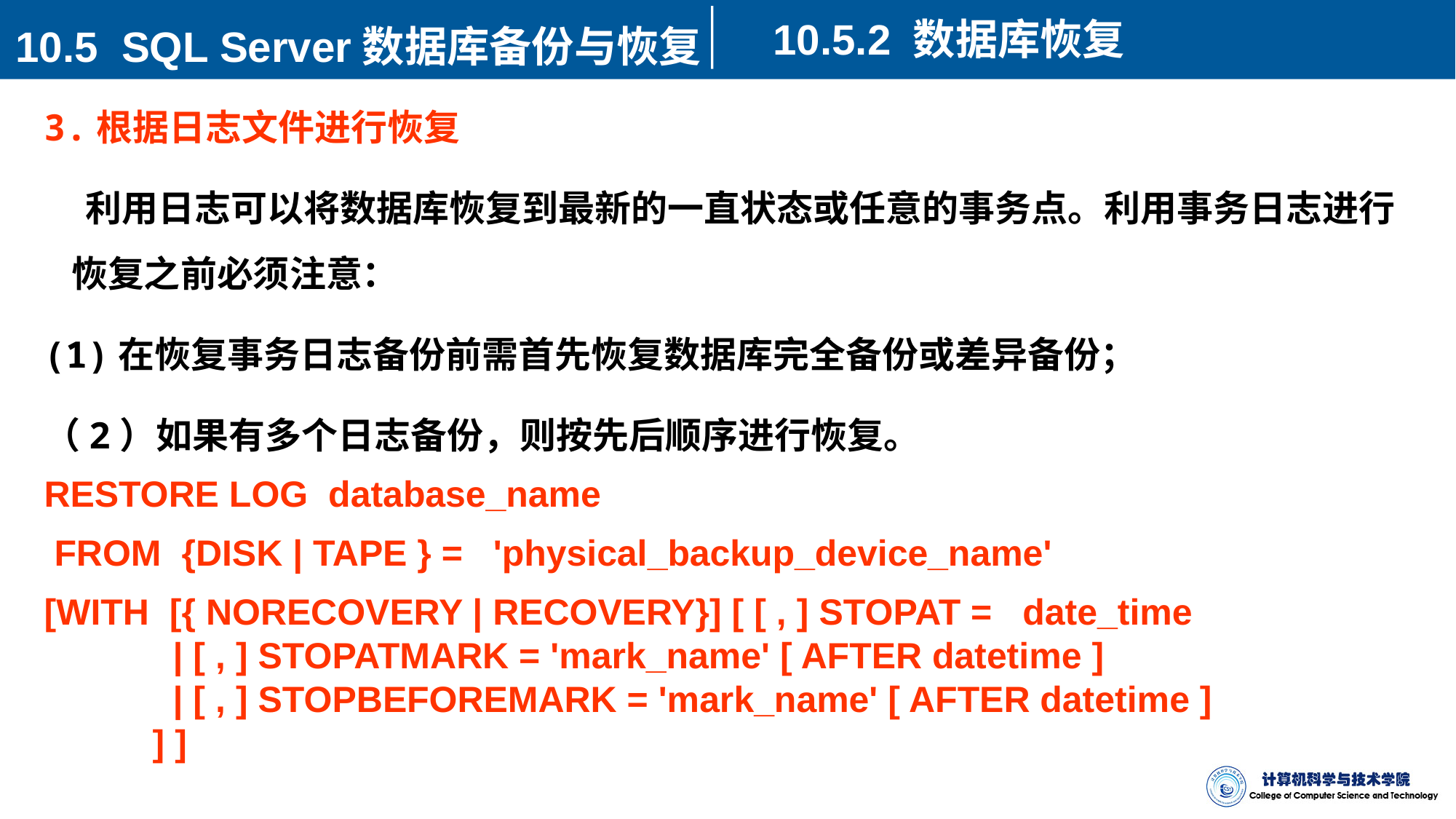

10.5.2 数据库恢复
10.5  SQL Server数据库备份与恢复
3.根据日志文件进行恢复
    利用日志可以将数据库恢复到最新的一直状态或任意的事务点。利用事务日志进行恢复之前必须注意：
(1)在恢复事务日志备份前需首先恢复数据库完全备份或差异备份；
（2）如果有多个日志备份，则按先后顺序进行恢复。
RESTORE LOG  database_name
 FROM  {DISK | TAPE } =   'physical_backup_device_name'
[WITH  [{ NORECOVERY | RECOVERY}] [ [ , ] STOPAT =   date_time
          | [ , ] STOPATMARK = 'mark_name' [ AFTER datetime ]
          | [ , ] STOPBEFOREMARK = 'mark_name' [ AFTER datetime ]
        ] ]